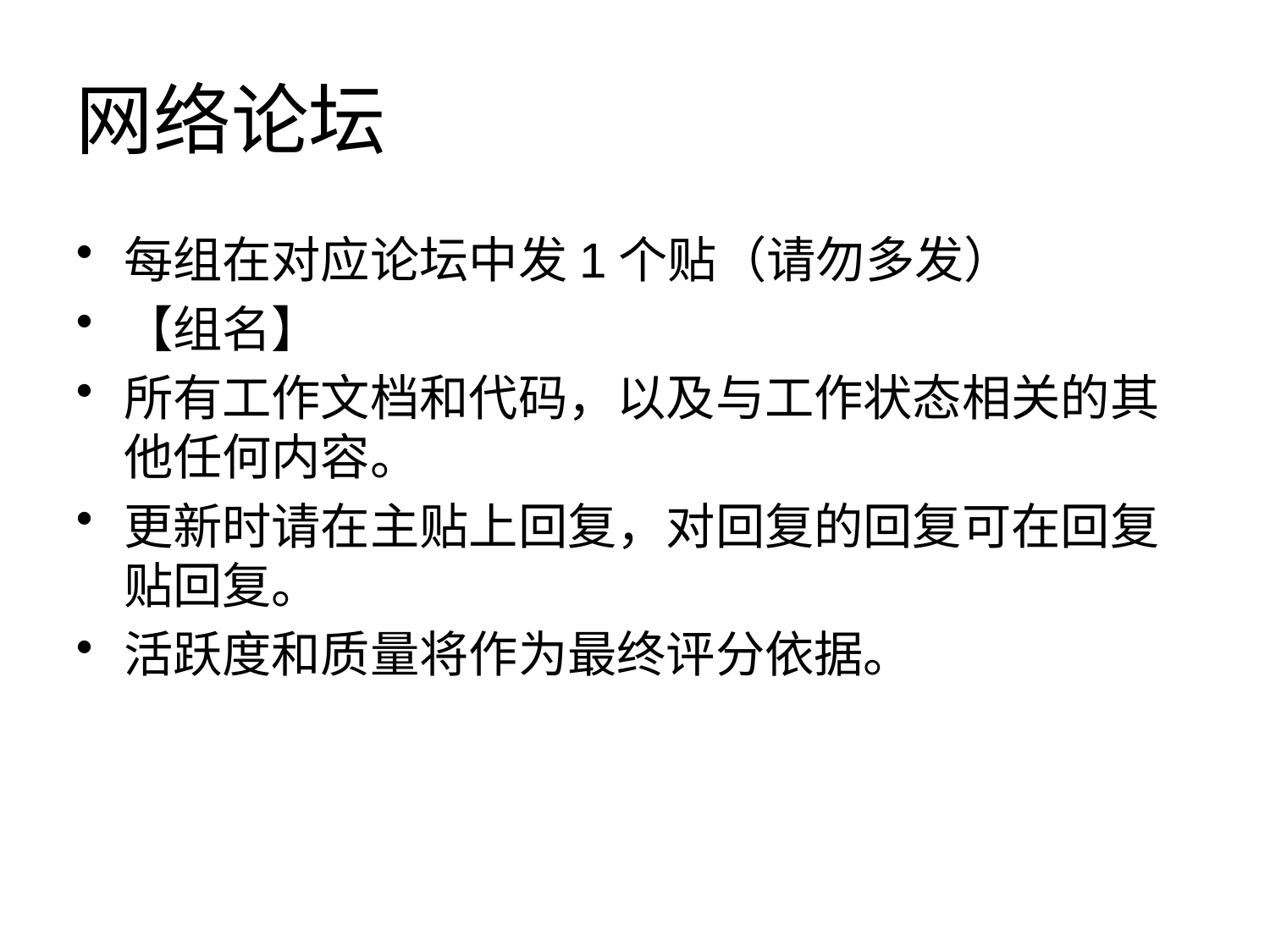

# 网络论坛
每组在对应论坛中发1个贴（请勿多发）
【组名】
所有工作文档和代码，以及与工作状态相关的其他任何内容。
更新时请在主贴上回复，对回复的回复可在回复贴回复。
活跃度和质量将作为最终评分依据。